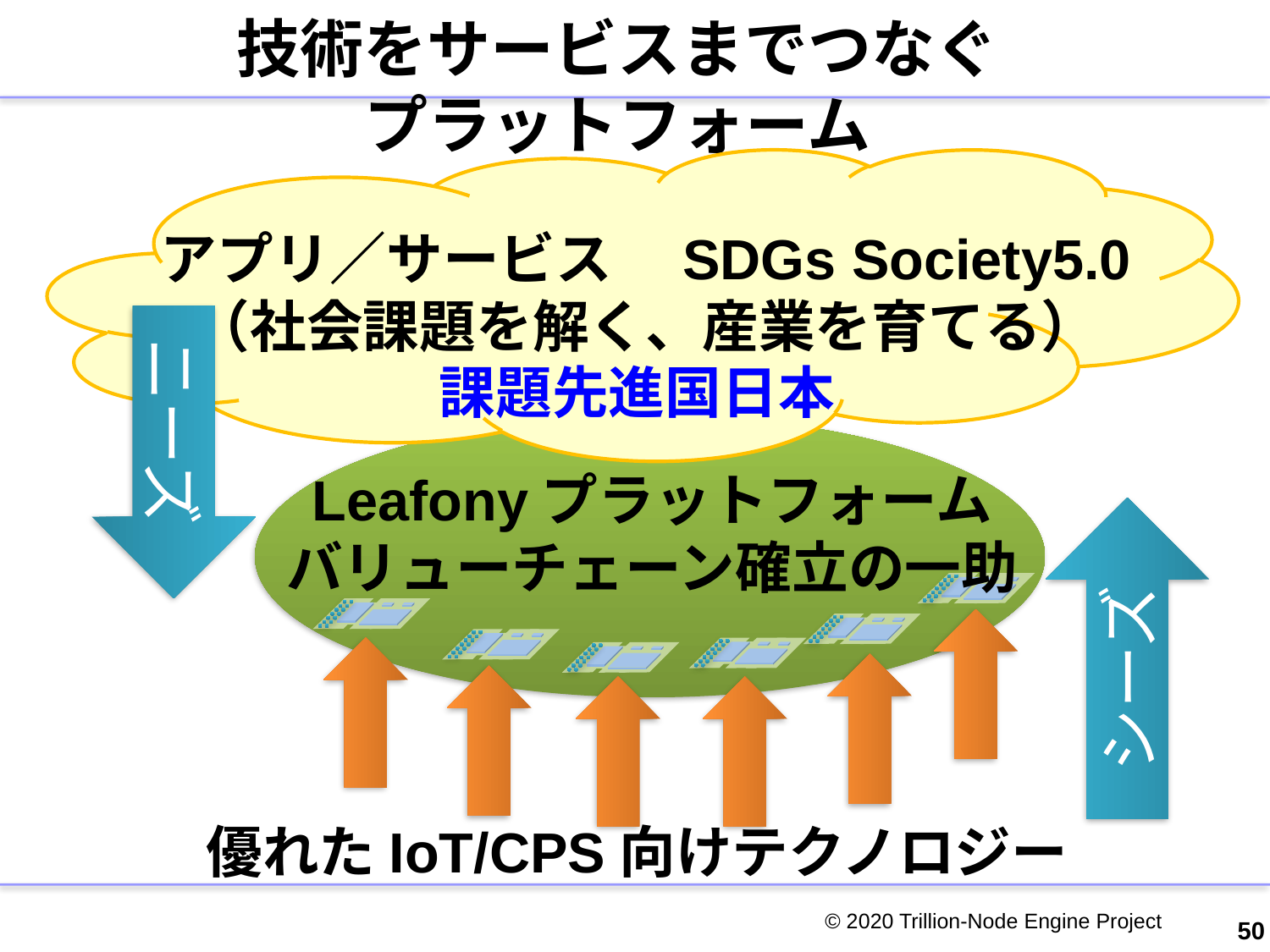

# 技術をサービスまでつなぐ プラットフォーム

アプリ／サービス　SDGs Society5.0
（社会課題を解く、産業を育てる）
課題先進国日本
ニーズ

Leafonyプラットフォーム
バリューチェーン確立の一助

シーズ

優れたIoT/CPS向けテクノロジー